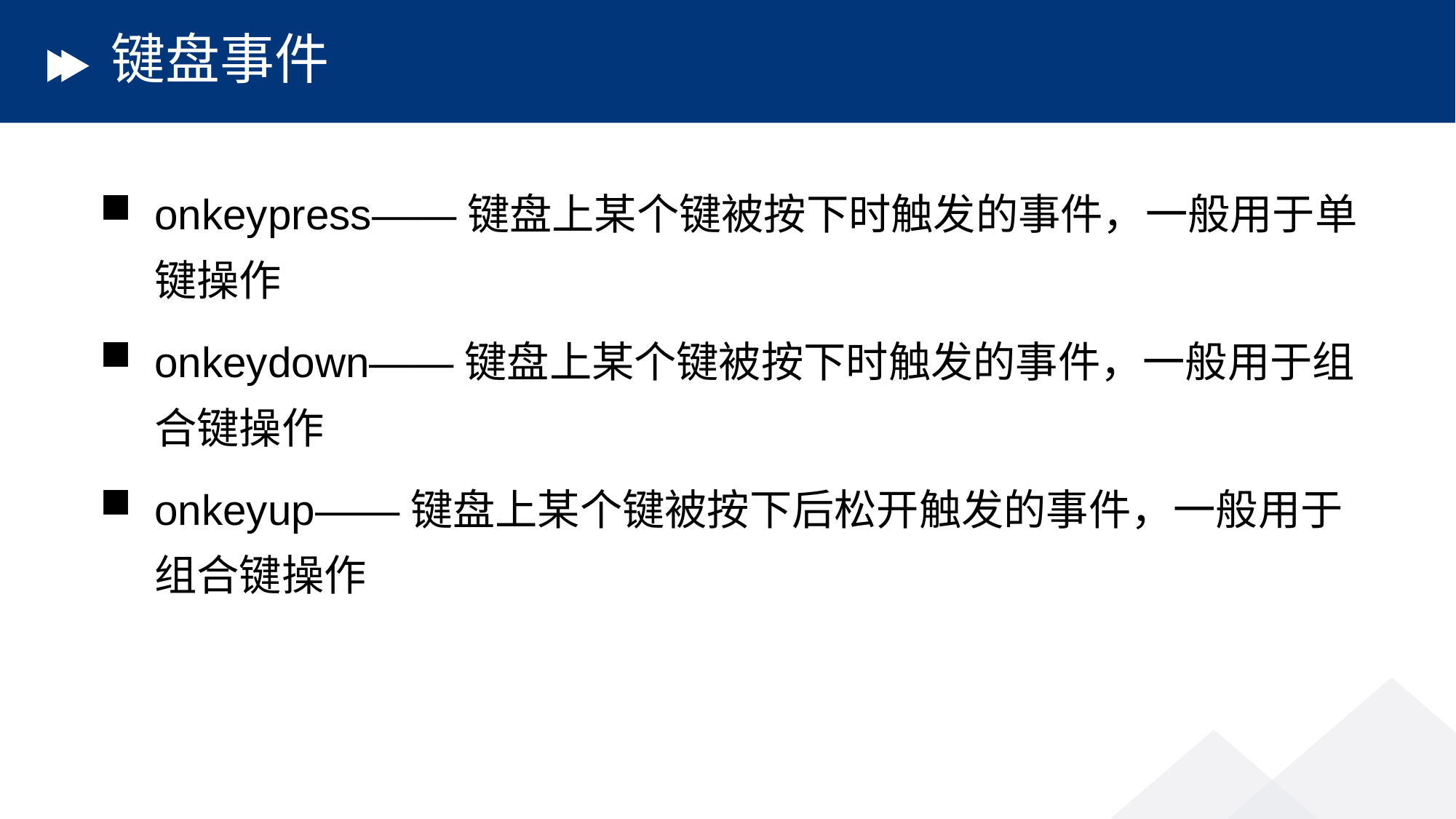

# 键盘事件
onkeypress——键盘上某个键被按下时触发的事件，一般用于单键操作
onkeydown——键盘上某个键被按下时触发的事件，一般用于组合键操作
onkeyup——键盘上某个键被按下后松开触发的事件，一般用于组合键操作